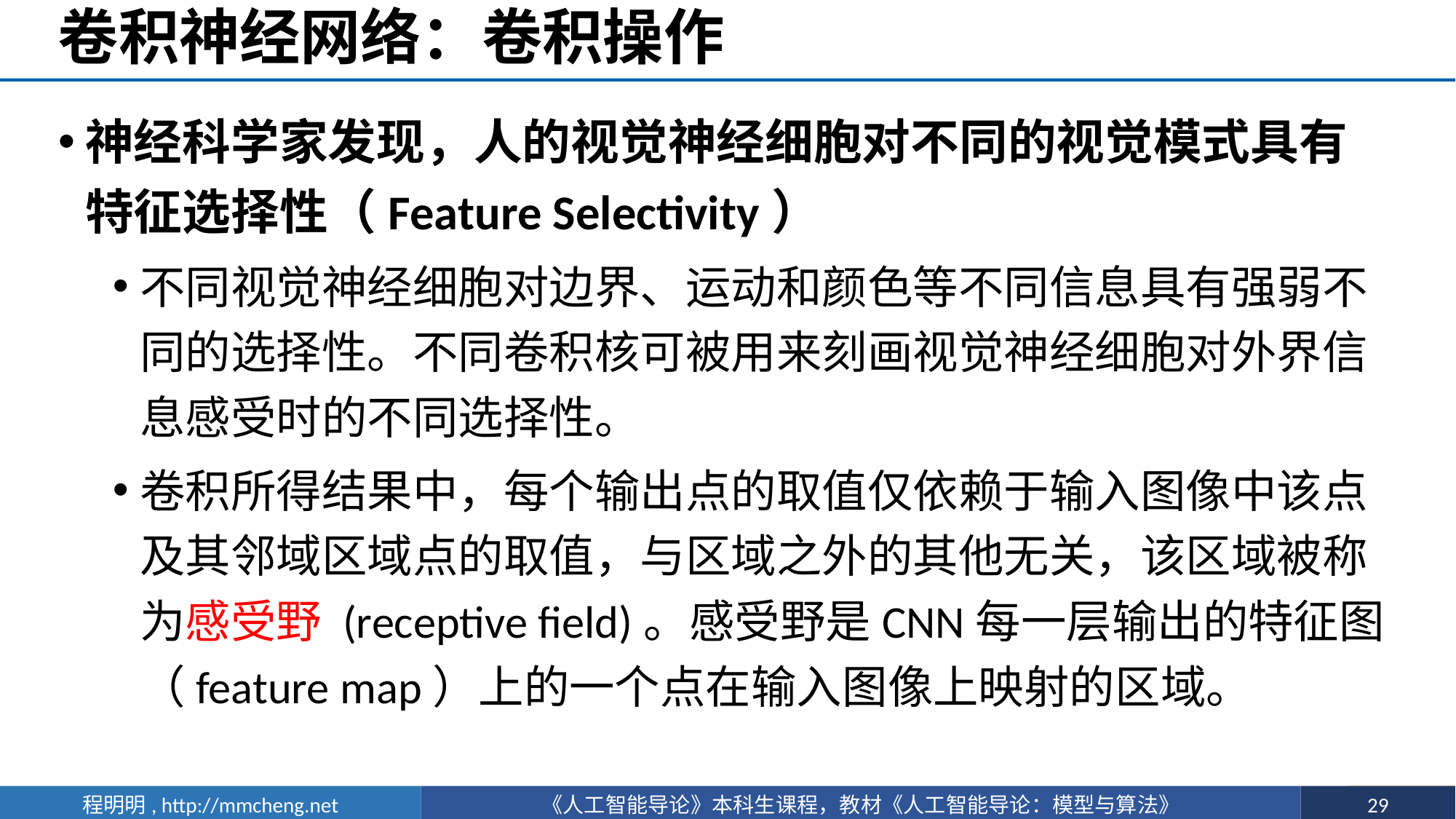

# 卷积神经网络：卷积操作
神经科学家发现，人的视觉神经细胞对不同的视觉模式具有特征选择性（Feature Selectivity）
不同视觉神经细胞对边界、运动和颜色等不同信息具有强弱不同的选择性。不同卷积核可被用来刻画视觉神经细胞对外界信息感受时的不同选择性。
卷积所得结果中，每个输出点的取值仅依赖于输入图像中该点及其邻域区域点的取值，与区域之外的其他无关，该区域被称为感受野 (receptive field)。感受野是CNN每一层输出的特征图（feature map）上的一个点在输入图像上映射的区域。